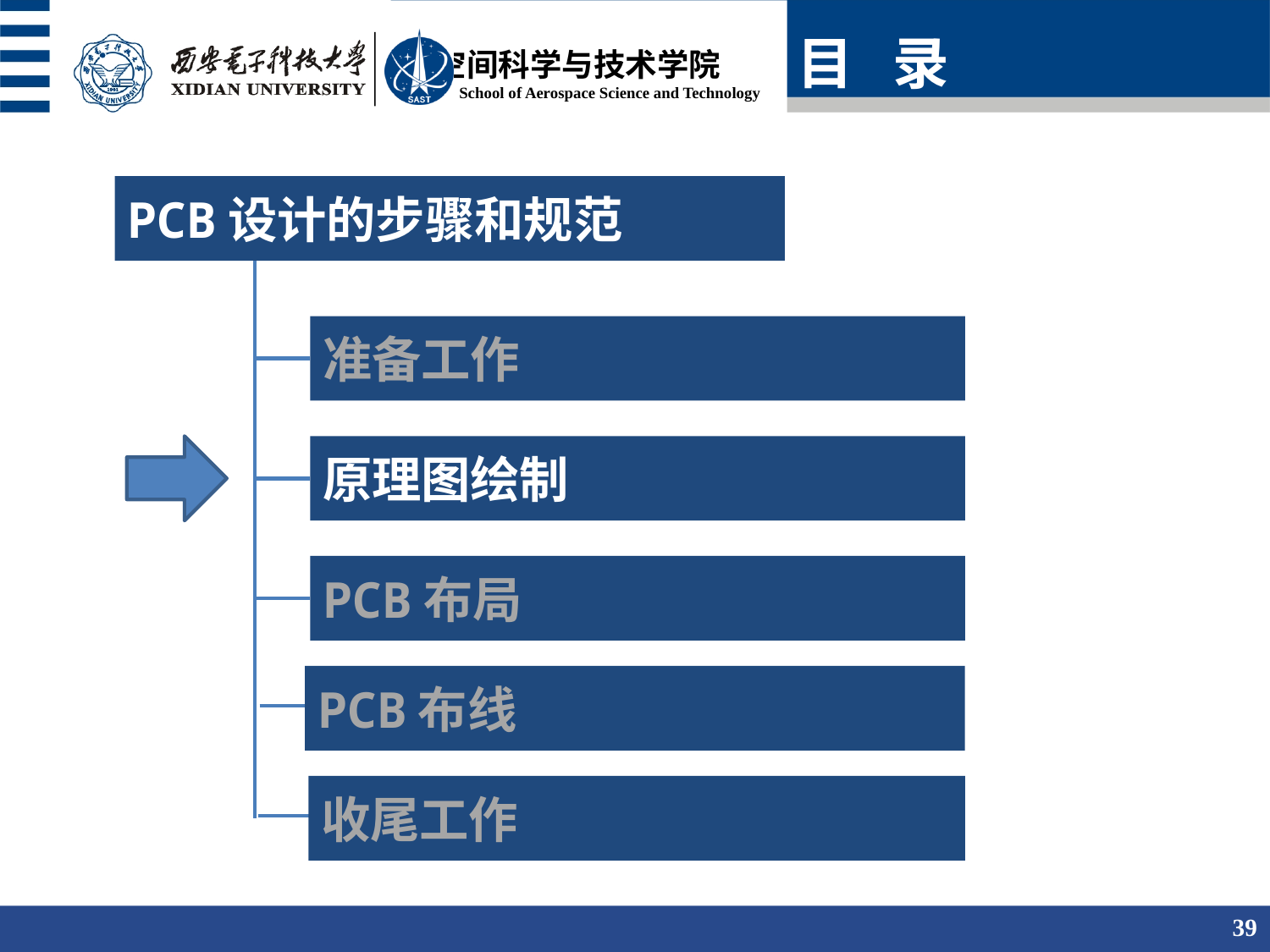

目   录
PCB设计的步骤和规范
准备工作

原理图绘制
PCB布局
PCB布线
收尾工作